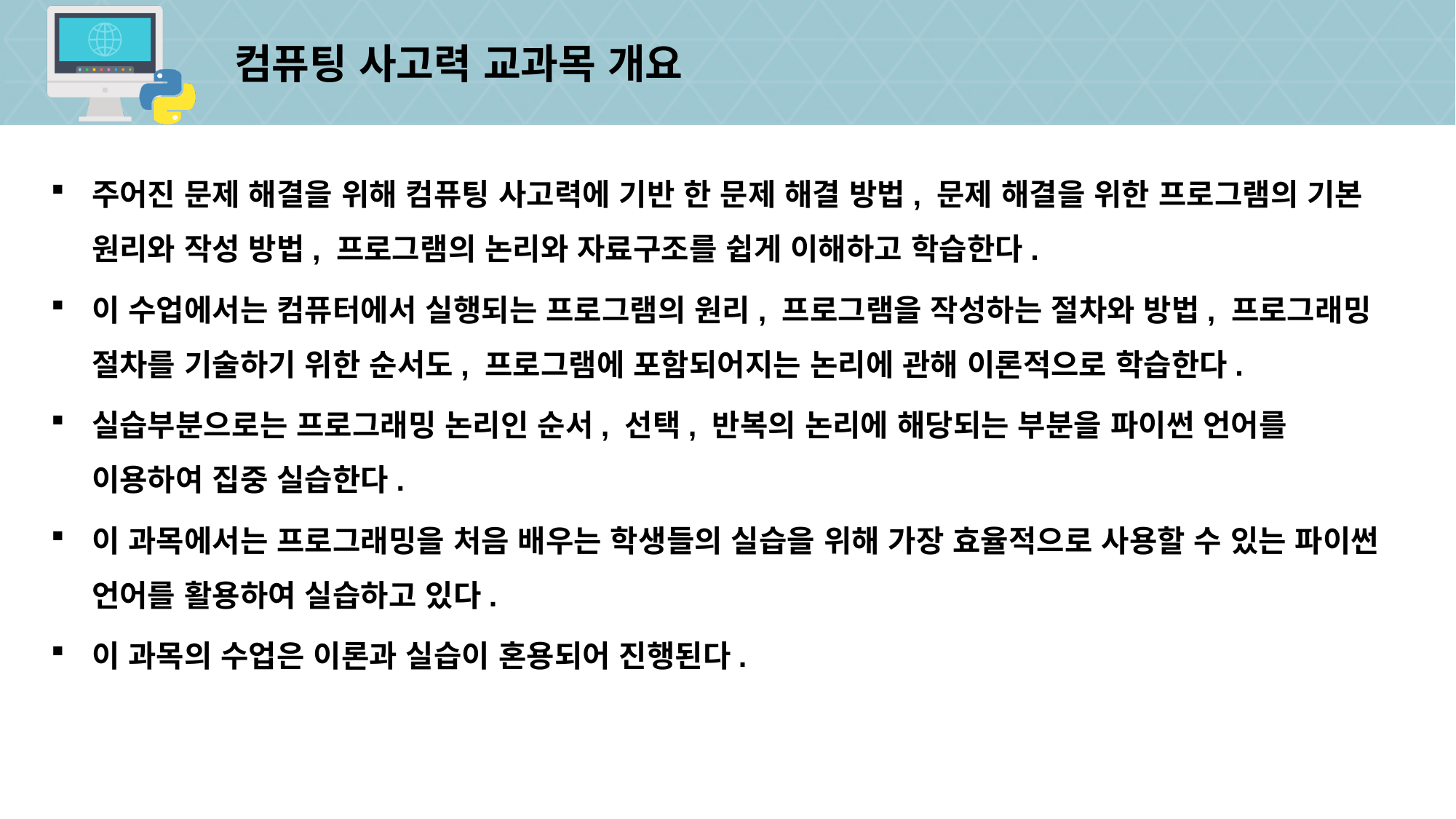

# 컴퓨팅 사고력 교과목 개요
주어진 문제 해결을 위해 컴퓨팅 사고력에 기반 한 문제 해결 방법, 문제 해결을 위한 프로그램의 기본 원리와 작성 방법, 프로그램의 논리와 자료구조를 쉽게 이해하고 학습한다.
이 수업에서는 컴퓨터에서 실행되는 프로그램의 원리, 프로그램을 작성하는 절차와 방법, 프로그래밍 절차를 기술하기 위한 순서도, 프로그램에 포함되어지는 논리에 관해 이론적으로 학습한다.
실습부분으로는 프로그래밍 논리인 순서, 선택, 반복의 논리에 해당되는 부분을 파이썬 언어를 이용하여 집중 실습한다.
이 과목에서는 프로그래밍을 처음 배우는 학생들의 실습을 위해 가장 효율적으로 사용할 수 있는 파이썬 언어를 활용하여 실습하고 있다.
이 과목의 수업은 이론과 실습이 혼용되어 진행된다.